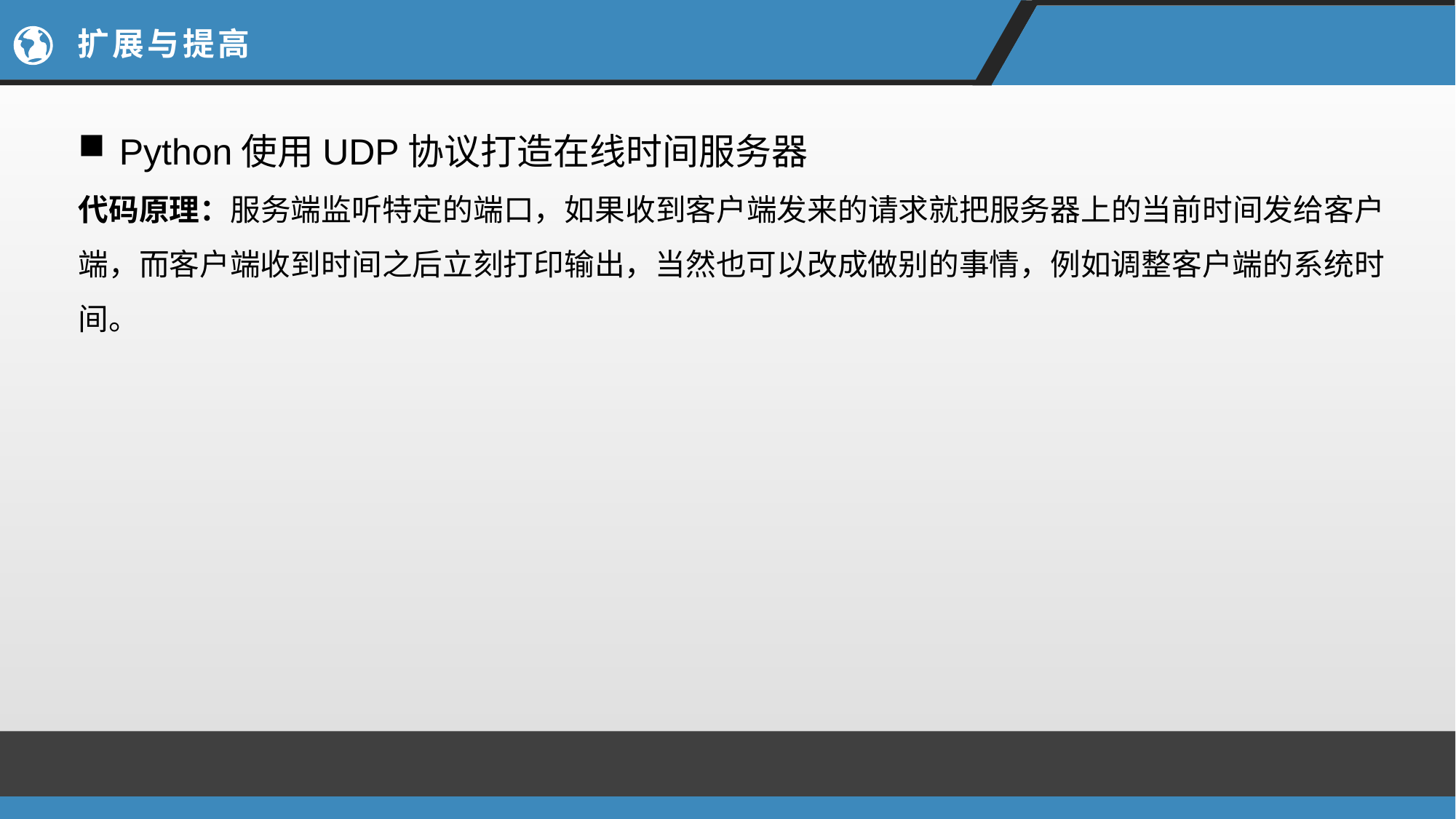

# 扩展与提高

Python使用UDP协议打造在线时间服务器
代码原理：服务端监听特定的端口，如果收到客户端发来的请求就把服务器上的当前时间发给客户端，而客户端收到时间之后立刻打印输出，当然也可以改成做别的事情，例如调整客户端的系统时间。